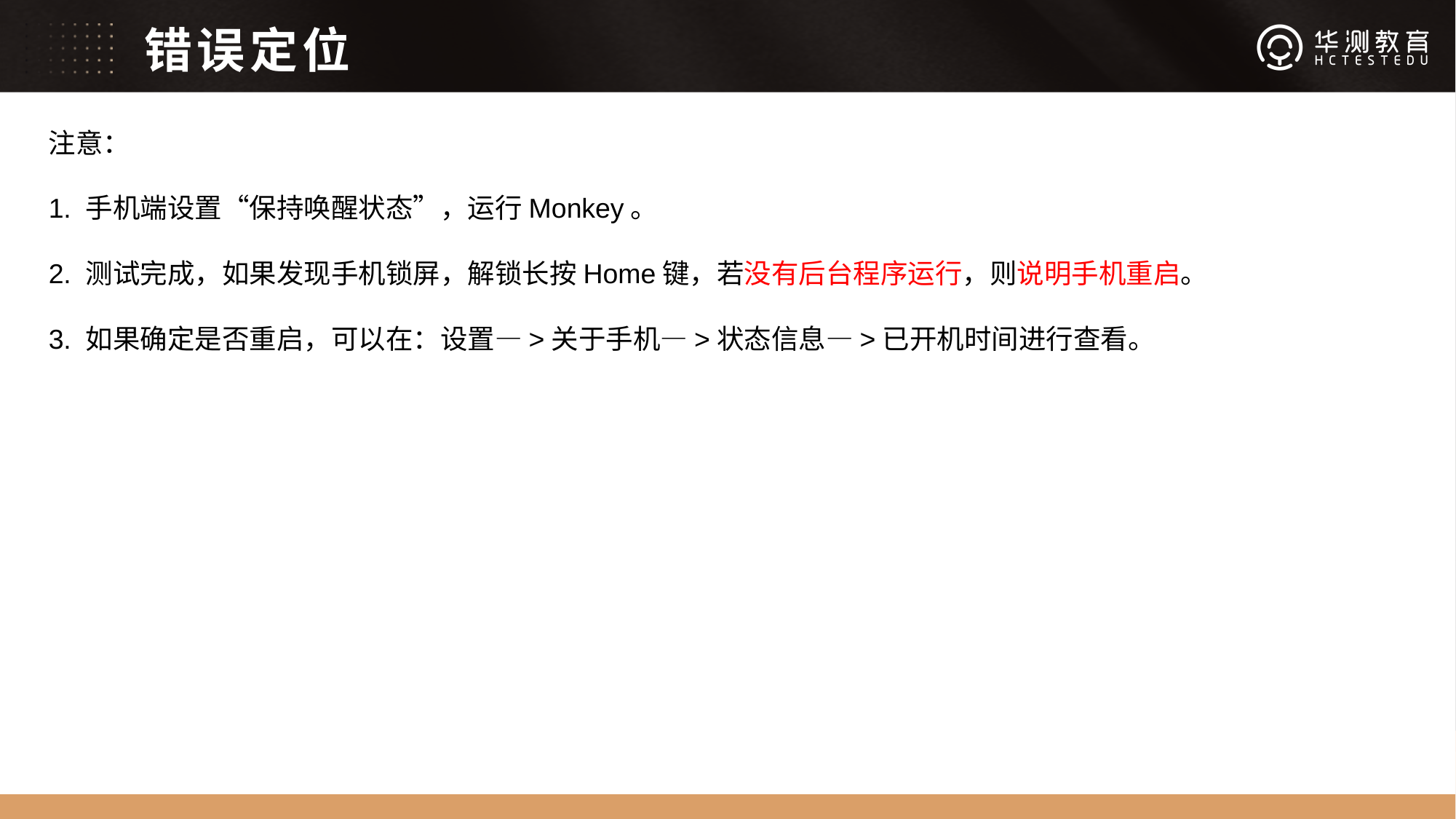

# 错误定位
注意：
1. 手机端设置“保持唤醒状态”，运行Monkey。
2. 测试完成，如果发现手机锁屏，解锁长按Home键，若没有后台程序运行，则说明手机重启。
3. 如果确定是否重启，可以在：设置—>关于手机—>状态信息—>已开机时间进行查看。